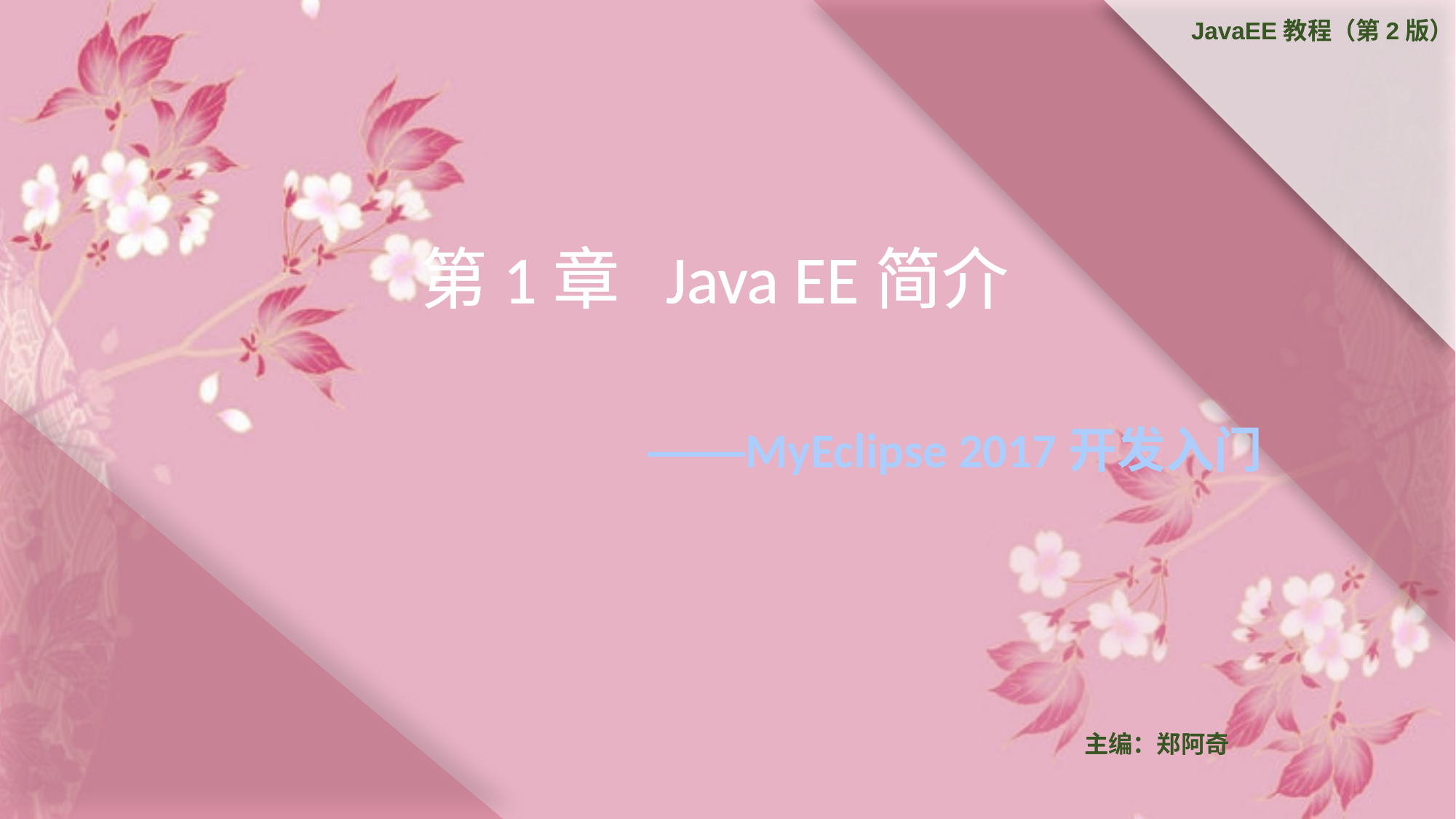

JavaEE教程（第2版）
第1章  Java EE简介

——MyEclipse 2017开发入门
主编：郑阿奇